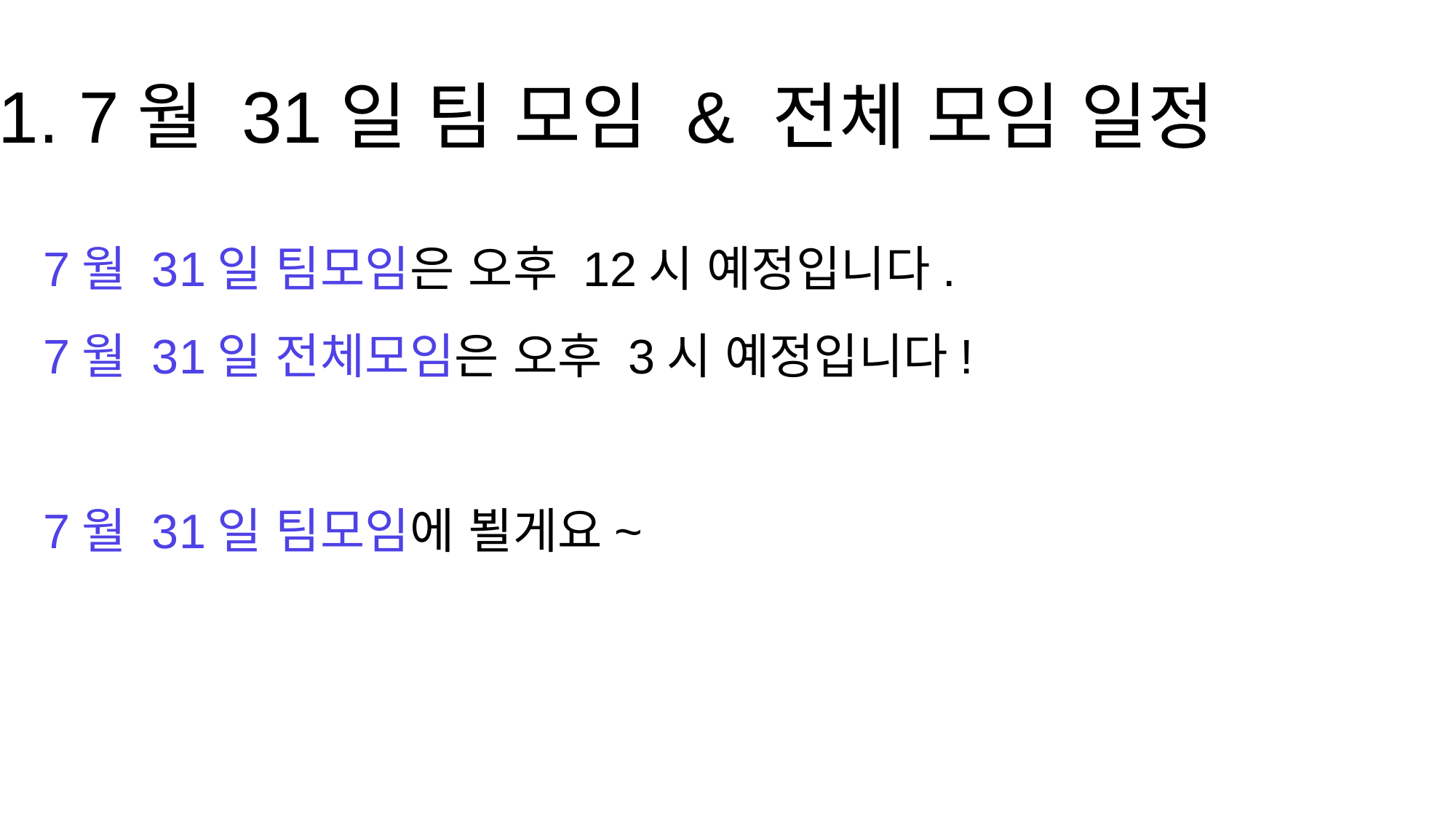

1. 7월 31일 팀 모임 & 전체 모임 일정
7월 31일 팀모임은 오후 12시 예정입니다.
7월 31일 전체모임은 오후 3시 예정입니다!

7월 31일 팀모임에 뵐게요~